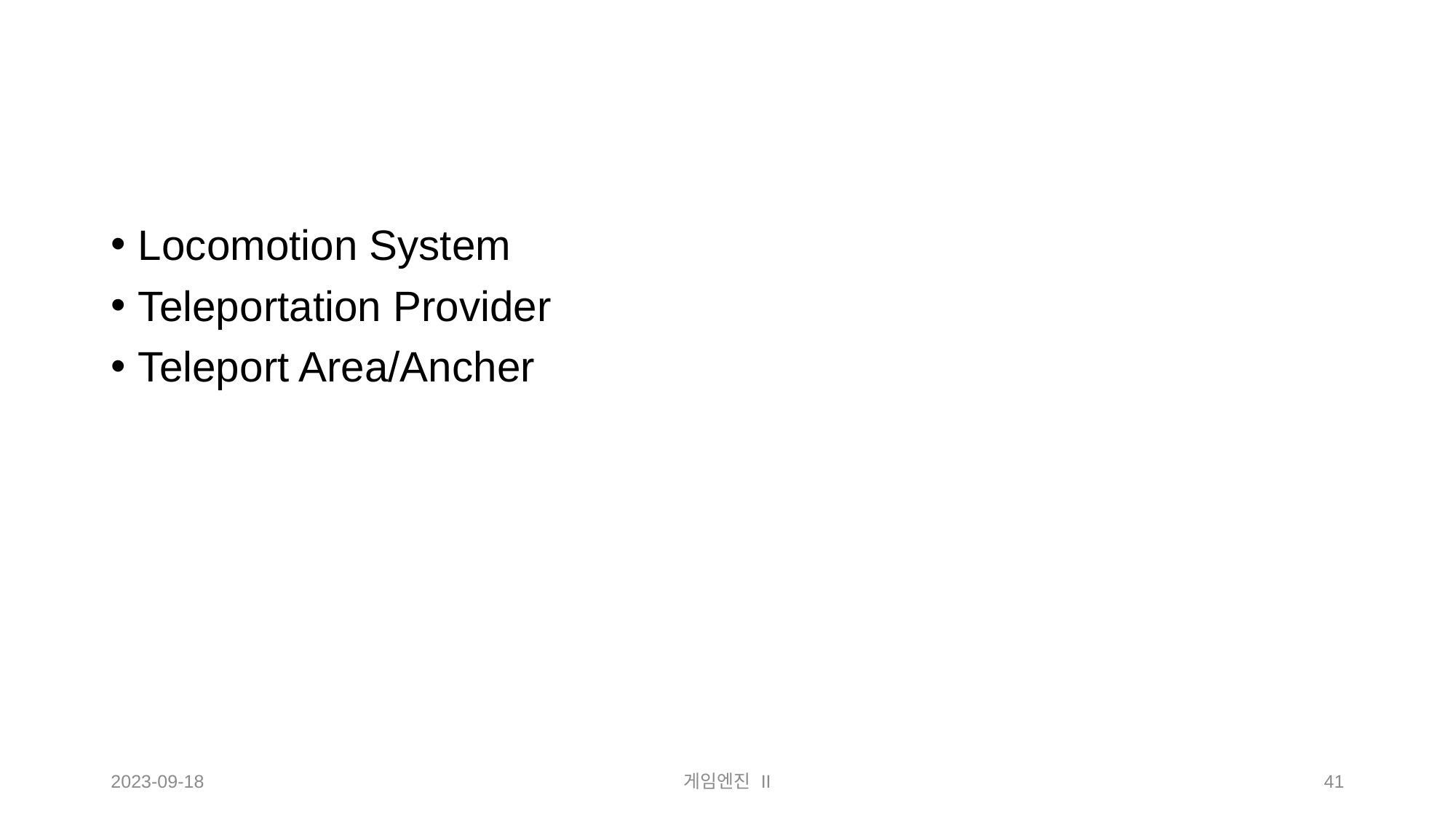

#
Locomotion System
Teleportation Provider
Teleport Area/Ancher
2023-09-18
게임엔진 II
41